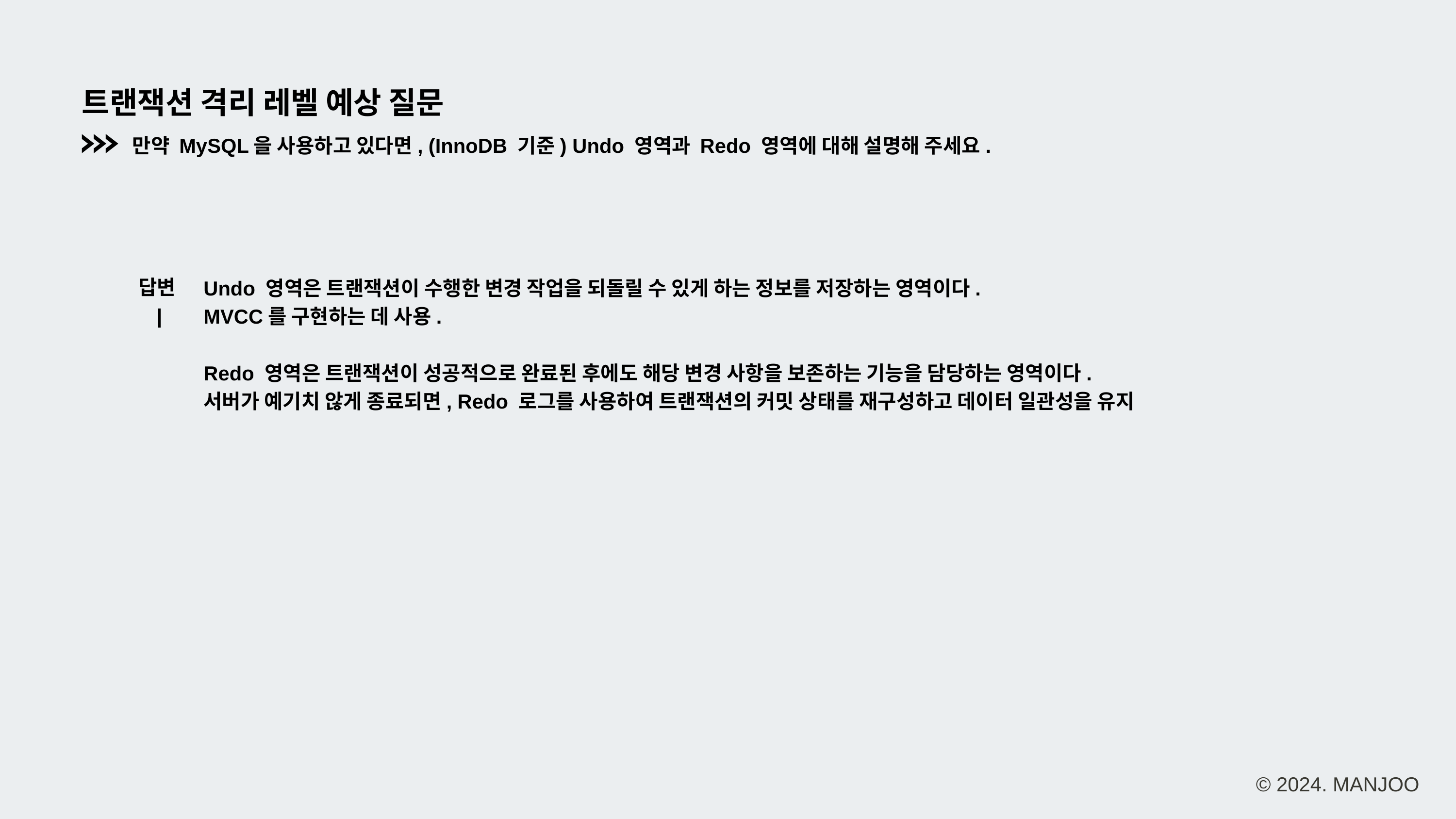

트랜잭션 격리 레벨 예상 질문
만약 MySQL을 사용하고 있다면, (InnoDB 기준) Undo 영역과 Redo 영역에 대해 설명해 주세요.

답변  |
Undo 영역은 트랜잭션이 수행한 변경 작업을 되돌릴 수 있게 하는 정보를 저장하는 영역이다.
MVCC를 구현하는 데 사용.

Redo 영역은 트랜잭션이 성공적으로 완료된 후에도 해당 변경 사항을 보존하는 기능을 담당하는 영역이다.
서버가 예기치 않게 종료되면, Redo 로그를 사용하여 트랜잭션의 커밋 상태를 재구성하고 데이터 일관성을 유지

© 2024. MANJOO